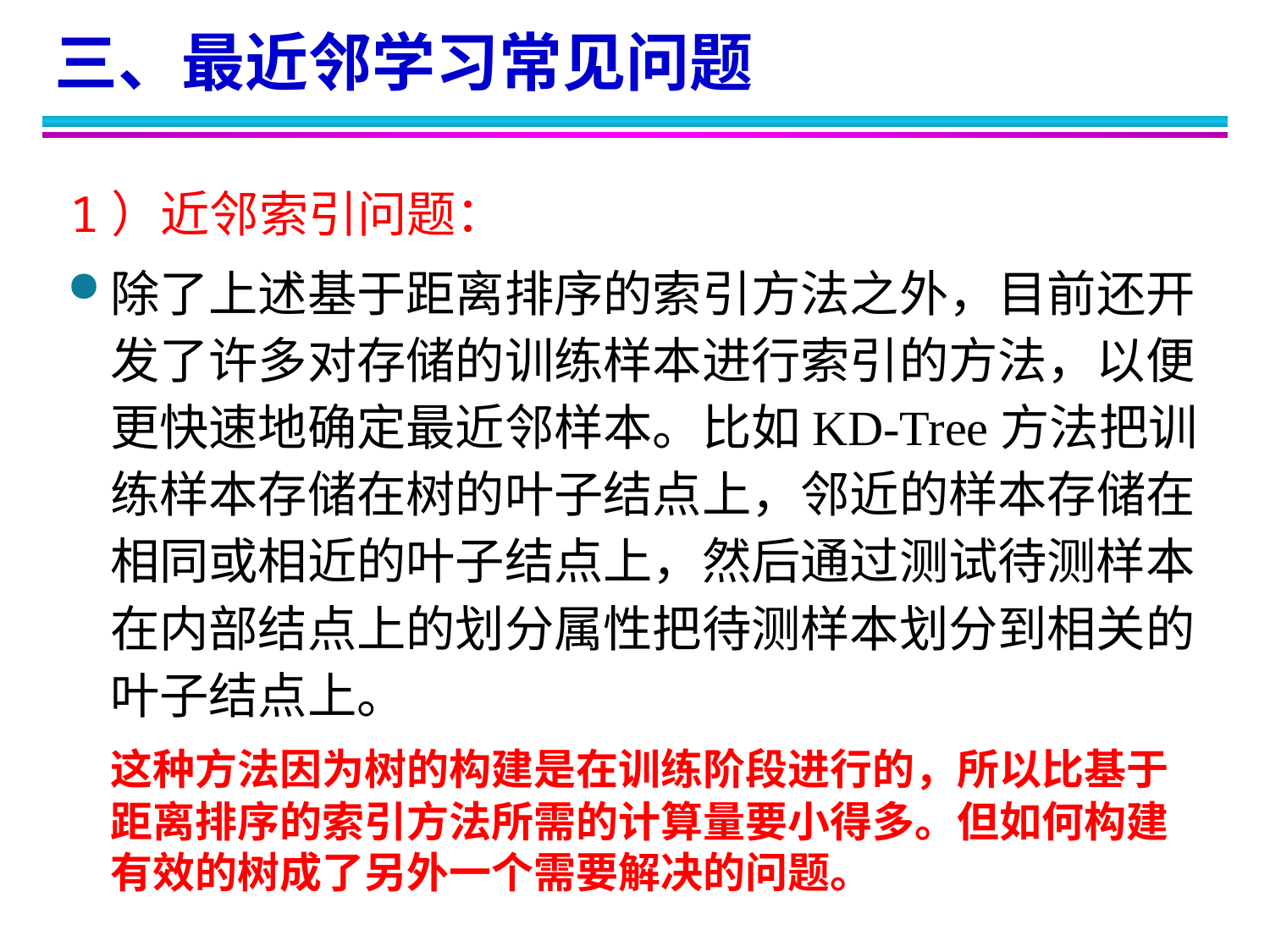

三、最近邻学习常见问题
1）近邻索引问题：
除了上述基于距离排序的索引方法之外，目前还开发了许多对存储的训练样本进行索引的方法，以便更快速地确定最近邻样本。比如KD-Tree方法把训练样本存储在树的叶子结点上，邻近的样本存储在相同或相近的叶子结点上，然后通过测试待测样本在内部结点上的划分属性把待测样本划分到相关的叶子结点上。
	这种方法因为树的构建是在训练阶段进行的，所以比基于距离排序的索引方法所需的计算量要小得多。但如何构建有效的树成了另外一个需要解决的问题。